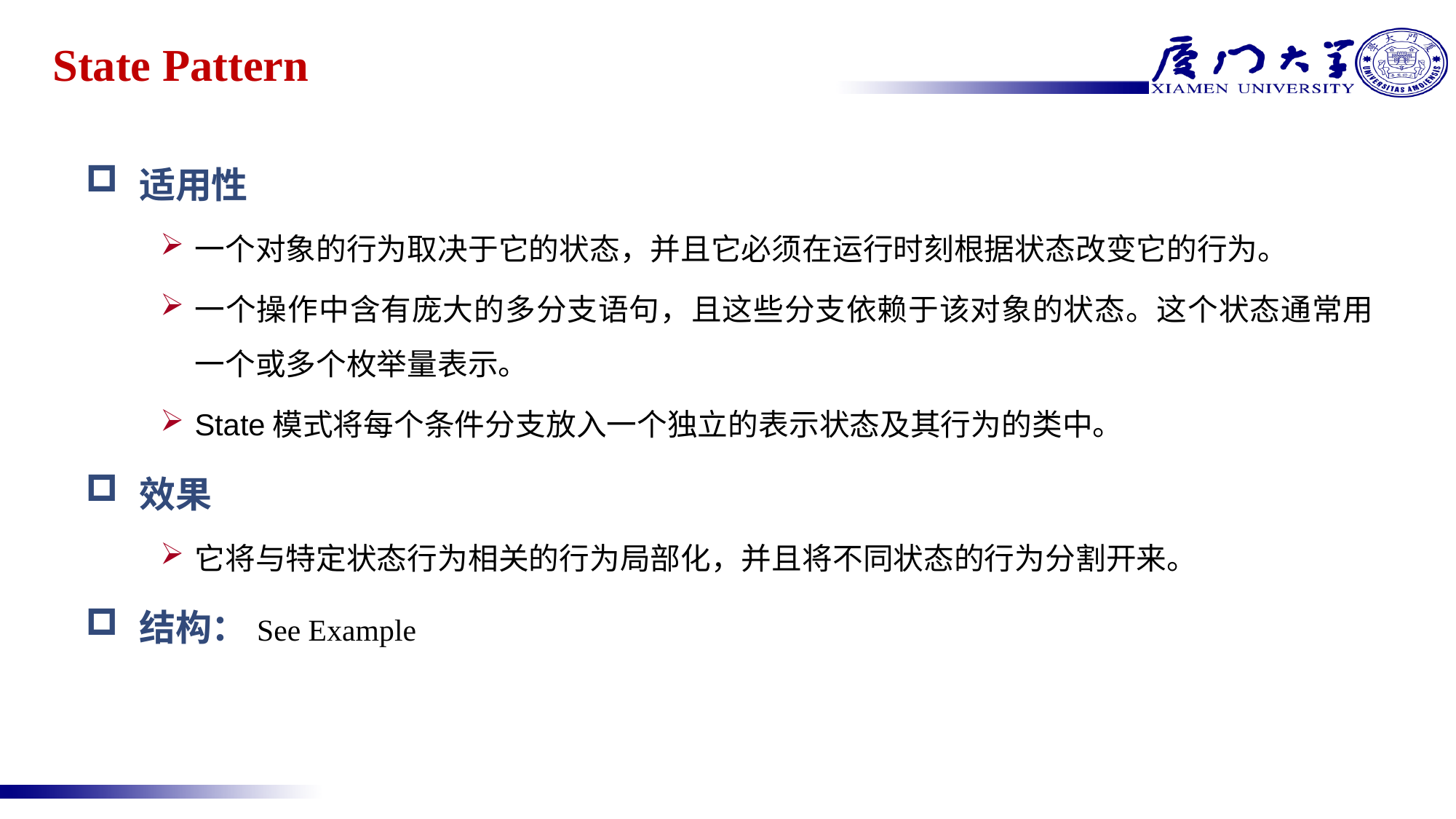

# State Pattern
适用性
一个对象的行为取决于它的状态，并且它必须在运行时刻根据状态改变它的行为。
一个操作中含有庞大的多分支语句，且这些分支依赖于该对象的状态。这个状态通常用一个或多个枚举量表示。
State模式将每个条件分支放入一个独立的表示状态及其行为的类中。
效果
它将与特定状态行为相关的行为局部化，并且将不同状态的行为分割开来。
结构：See Example